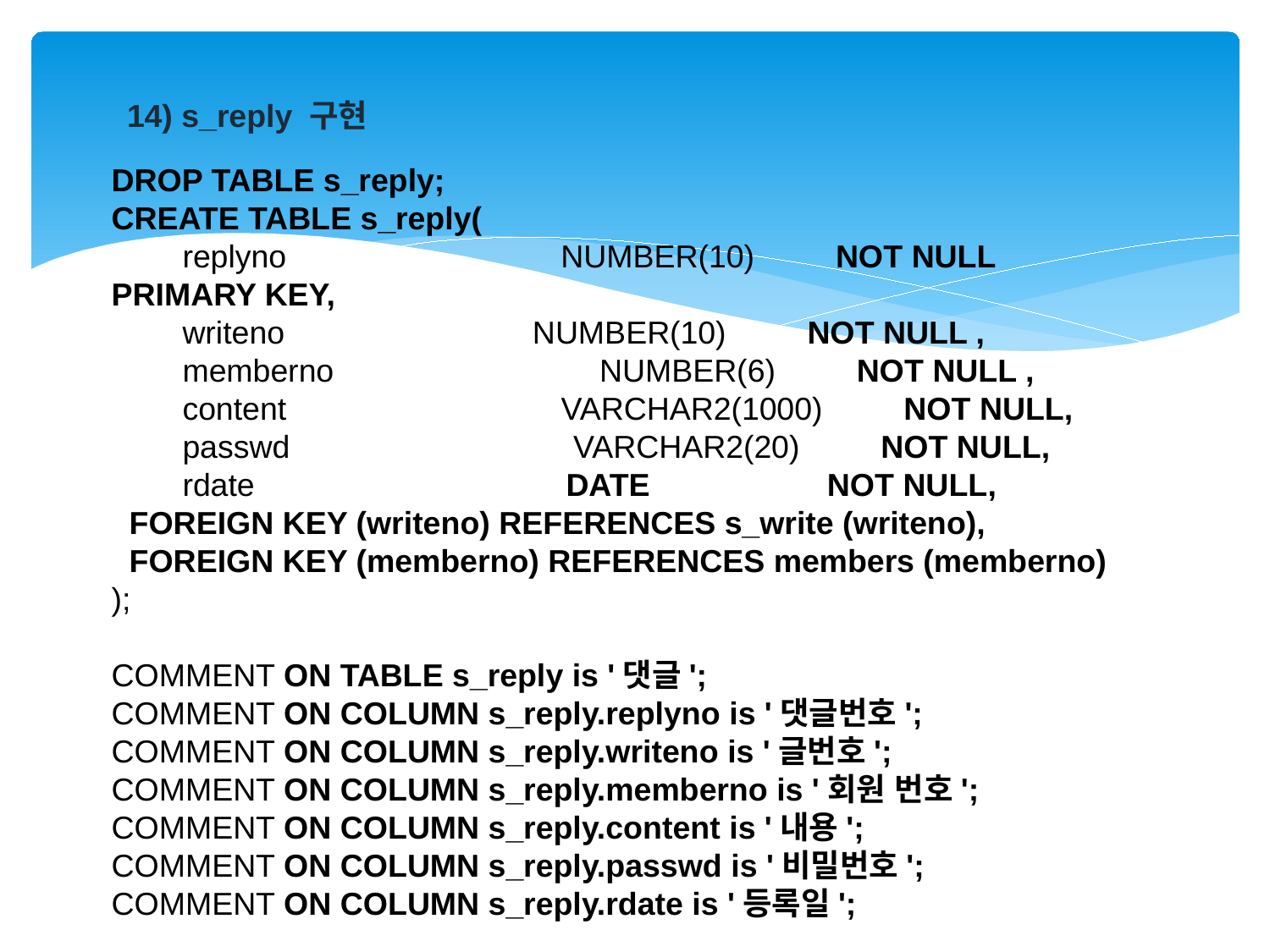

14) s_reply 구현
DROP TABLE s_reply;
CREATE TABLE s_reply(
        replyno                               NUMBER(10)         NOT NULL         PRIMARY KEY,
        writeno                            NUMBER(10)         NOT NULL ,
        memberno                              NUMBER(6)         NOT NULL ,
        content                               VARCHAR2(1000)         NOT NULL,
        passwd                                VARCHAR2(20)         NOT NULL,
        rdate                                   DATE                    NOT NULL,
  FOREIGN KEY (writeno) REFERENCES s_write (writeno),
  FOREIGN KEY (memberno) REFERENCES members (memberno)
);

COMMENT ON TABLE s_reply is '댓글';
COMMENT ON COLUMN s_reply.replyno is '댓글번호';
COMMENT ON COLUMN s_reply.writeno is '글번호';
COMMENT ON COLUMN s_reply.memberno is '회원 번호';
COMMENT ON COLUMN s_reply.content is '내용';
COMMENT ON COLUMN s_reply.passwd is '비밀번호';
COMMENT ON COLUMN s_reply.rdate is '등록일';